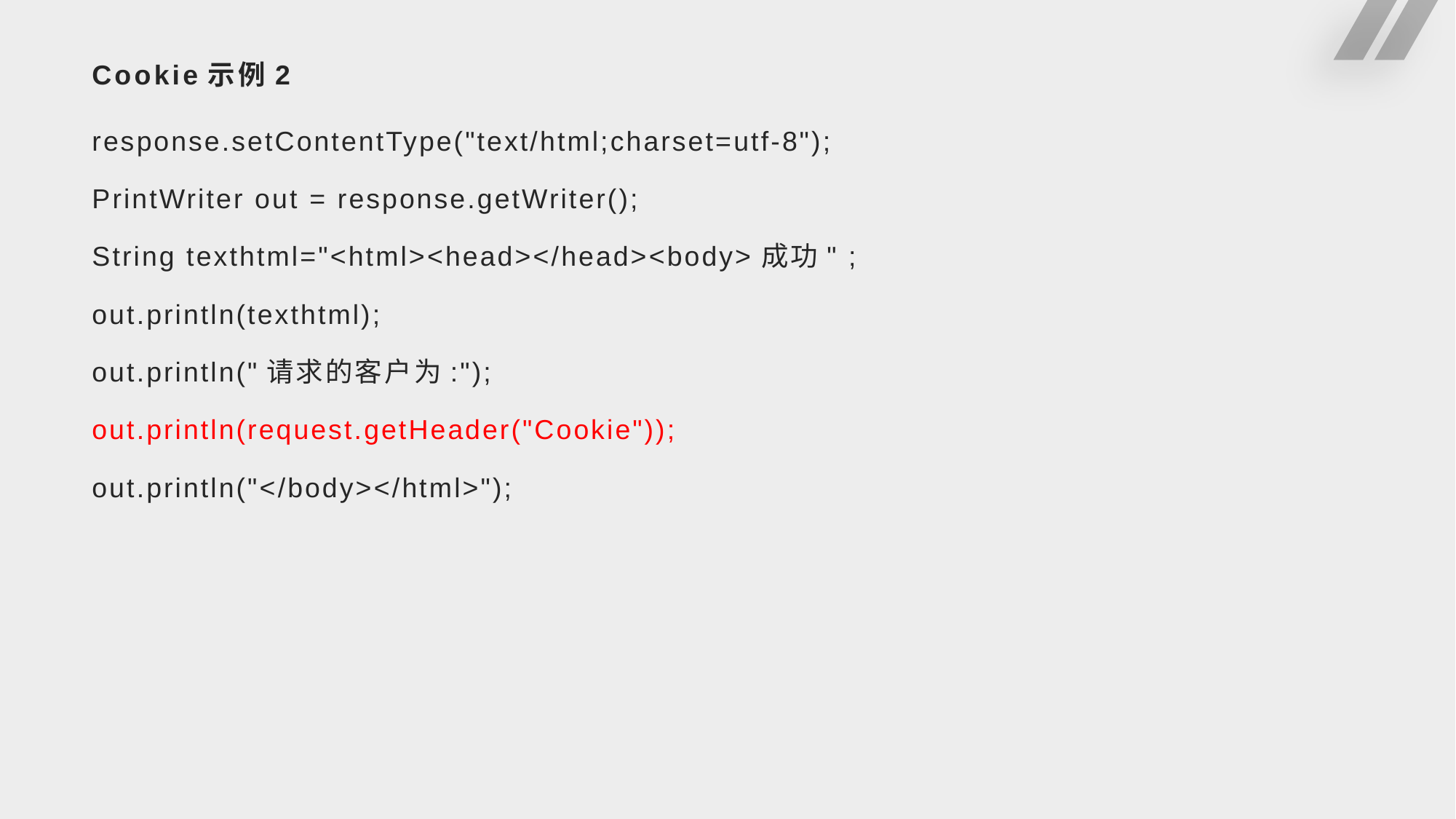

# Cookie示例2
response.setContentType("text/html;charset=utf-8");
PrintWriter out = response.getWriter();
String texthtml="<html><head></head><body>成功" ;
out.println(texthtml);
out.println("请求的客户为:");
out.println(request.getHeader("Cookie"));
out.println("</body></html>");